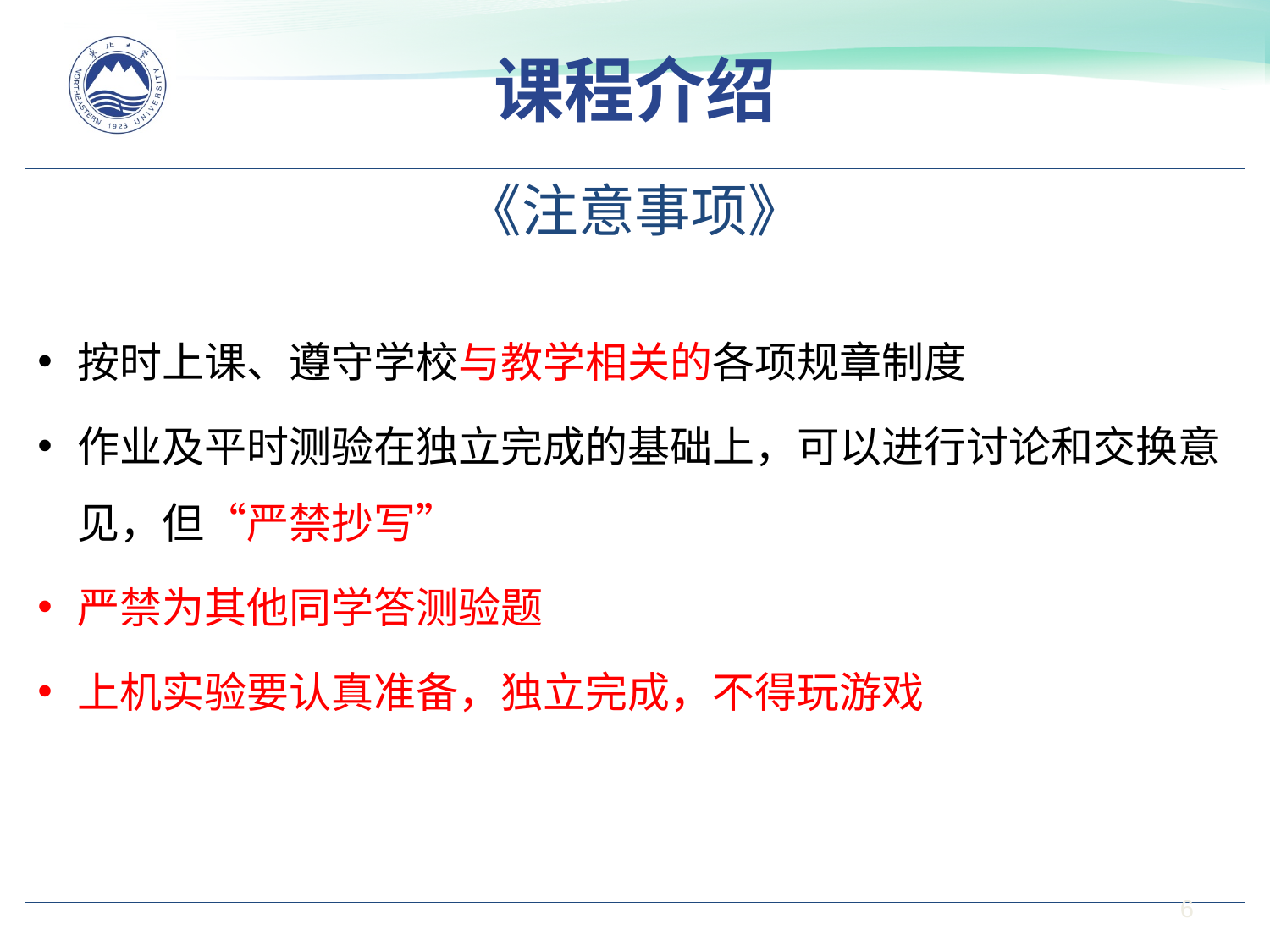

# 课程介绍
《注意事项》

按时上课、遵守学校与教学相关的各项规章制度
作业及平时测验在独立完成的基础上，可以进行讨论和交换意见，但“严禁抄写”
严禁为其他同学答测验题
上机实验要认真准备，独立完成，不得玩游戏
6